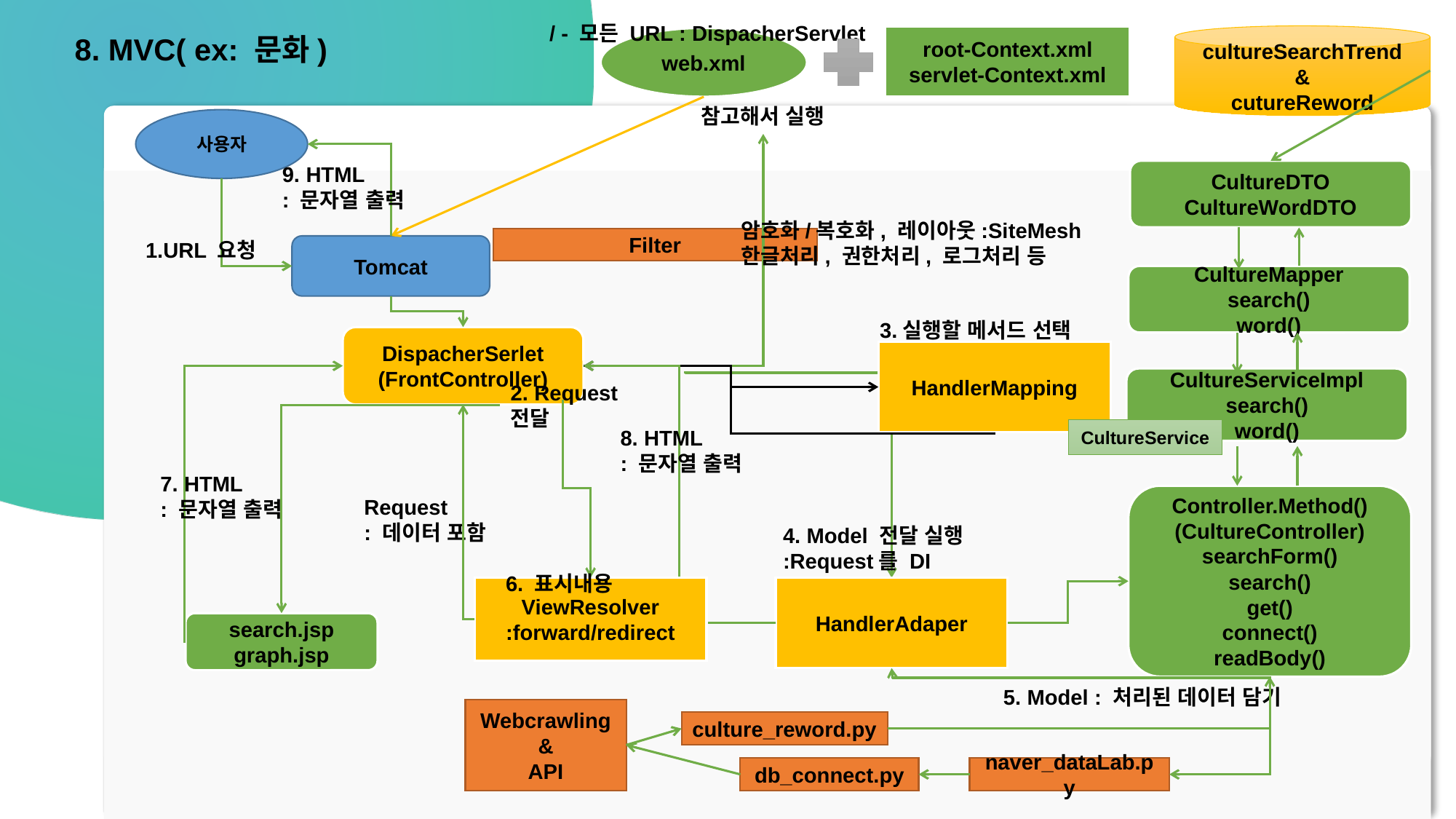

/ - 모든 URL : DispacherServlet
8. MVC( ex: 문화)
cultureSearchTrend
&
cutureReword
root-Context.xml
servlet-Context.xml
web.xml

참고해서 실행
사용자
9. HTML
: 문자열 출력
CultureDTO
CultureWordDTO

암호화/복호화, 레이아웃:SiteMesh
한글처리, 권한처리, 로그처리 등
Filter
1.URL 요청
Tomcat
CultureMapper
search()
word()
3.실행할 메서드 선택
DispacherSerlet
(FrontController)
HandlerMapping
CultureServiceImpl
search()
word()
2. Request
전달
8. HTML
: 문자열 출력
CultureService
7. HTML
: 문자열 출력

Controller.Method()
(CultureController)
searchForm()
search()
get()
connect()
readBody()

Request
: 데이터 포함
4. Model 전달 실행
:Request를 DI
6. 표시내용
ViewResolver
:forward/redirect
HandlerAdaper
search.jsp
graph.jsp
5. Model : 처리된 데이터 담기
Webcrawling
&
API
culture_reword.py
db_connect.py
naver_dataLab.py